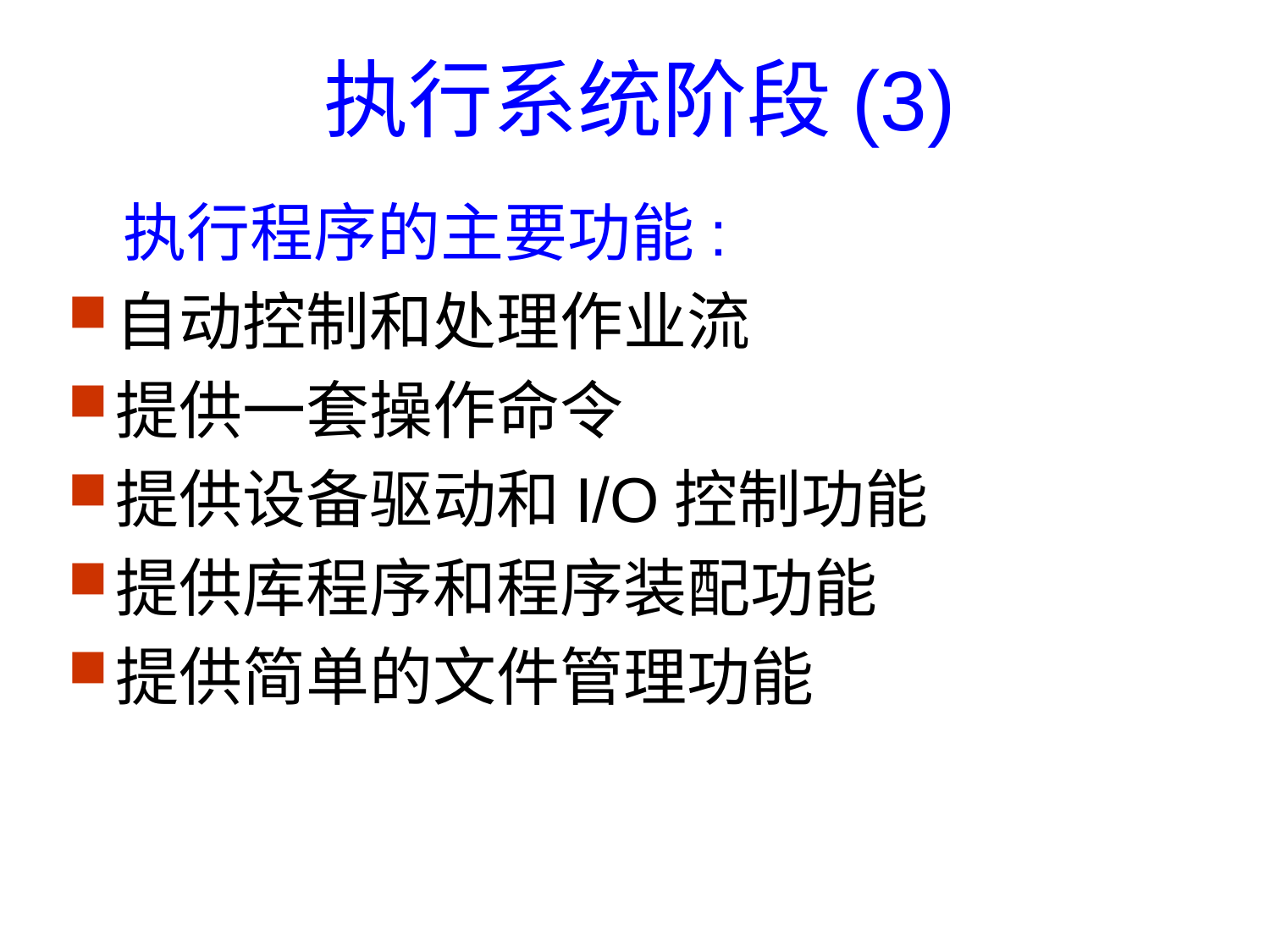

# 执行系统阶段(3)
    执行程序的主要功能:
自动控制和处理作业流
提供一套操作命令
提供设备驱动和I/O控制功能
提供库程序和程序装配功能
提供简单的文件管理功能